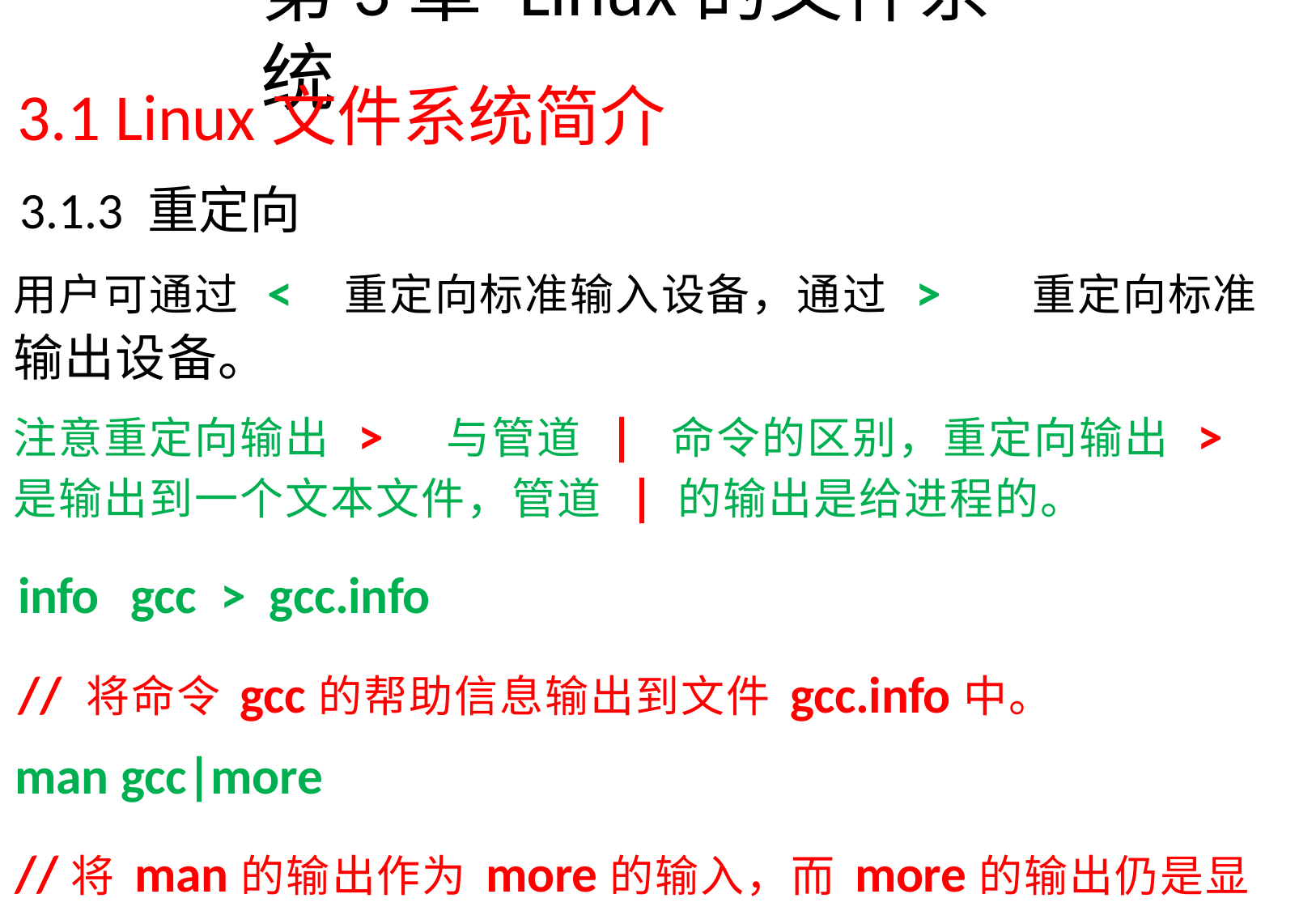

# 第3章Linux的文件系统
3.1 Linux文件系统简介
3.1.3 重定向
用户可通过 <	重定向标准输入设备，通过 >	重定向标准 输出设备。
注意重定向输出 >	与管道 |	命令的区别，重定向输出 >
是输出到一个文本文件，管道 | 的输出是给进程的。
info	gcc	>	gcc.info
// 将命令gcc的帮助信息输出到文件gcc.info中。
man gcc|more
//将man的输出作为more的输入，而more的输出仍是显示
器。